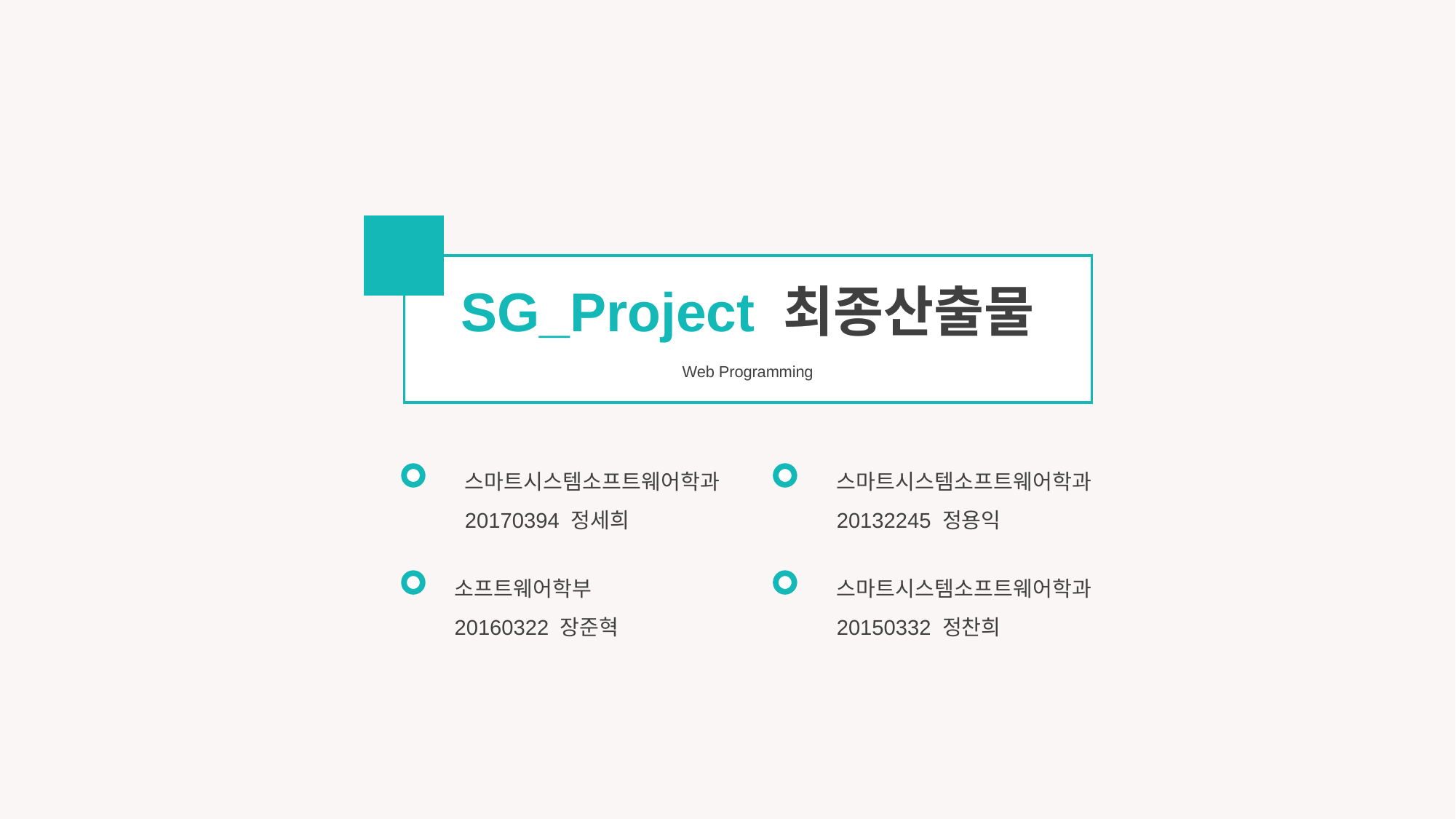

SG_Project 최종산출물

Web Programming
스마트시스템소프트웨어학과
20170394 정세희
스마트시스템소프트웨어학과
20132245 정용익

소프트웨어학부
20160322 장준혁
스마트시스템소프트웨어학과
20150332 정찬희